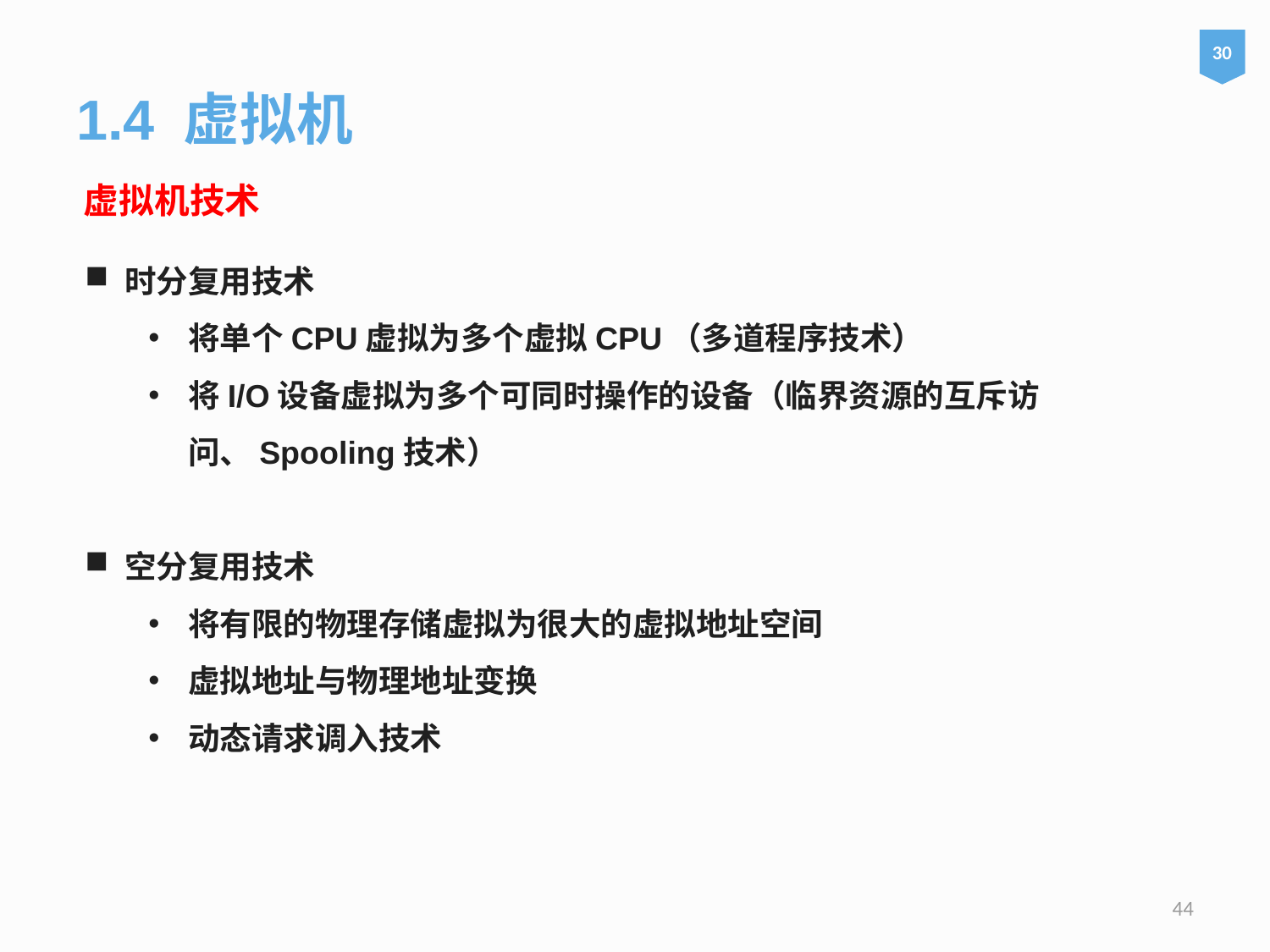

30
1.4 虚拟机
虚拟机技术
时分复用技术
将单个CPU虚拟为多个虚拟CPU（多道程序技术）
将I/O设备虚拟为多个可同时操作的设备（临界资源的互斥访问、Spooling技术）

空分复用技术
将有限的物理存储虚拟为很大的虚拟地址空间
虚拟地址与物理地址变换
动态请求调入技术
44